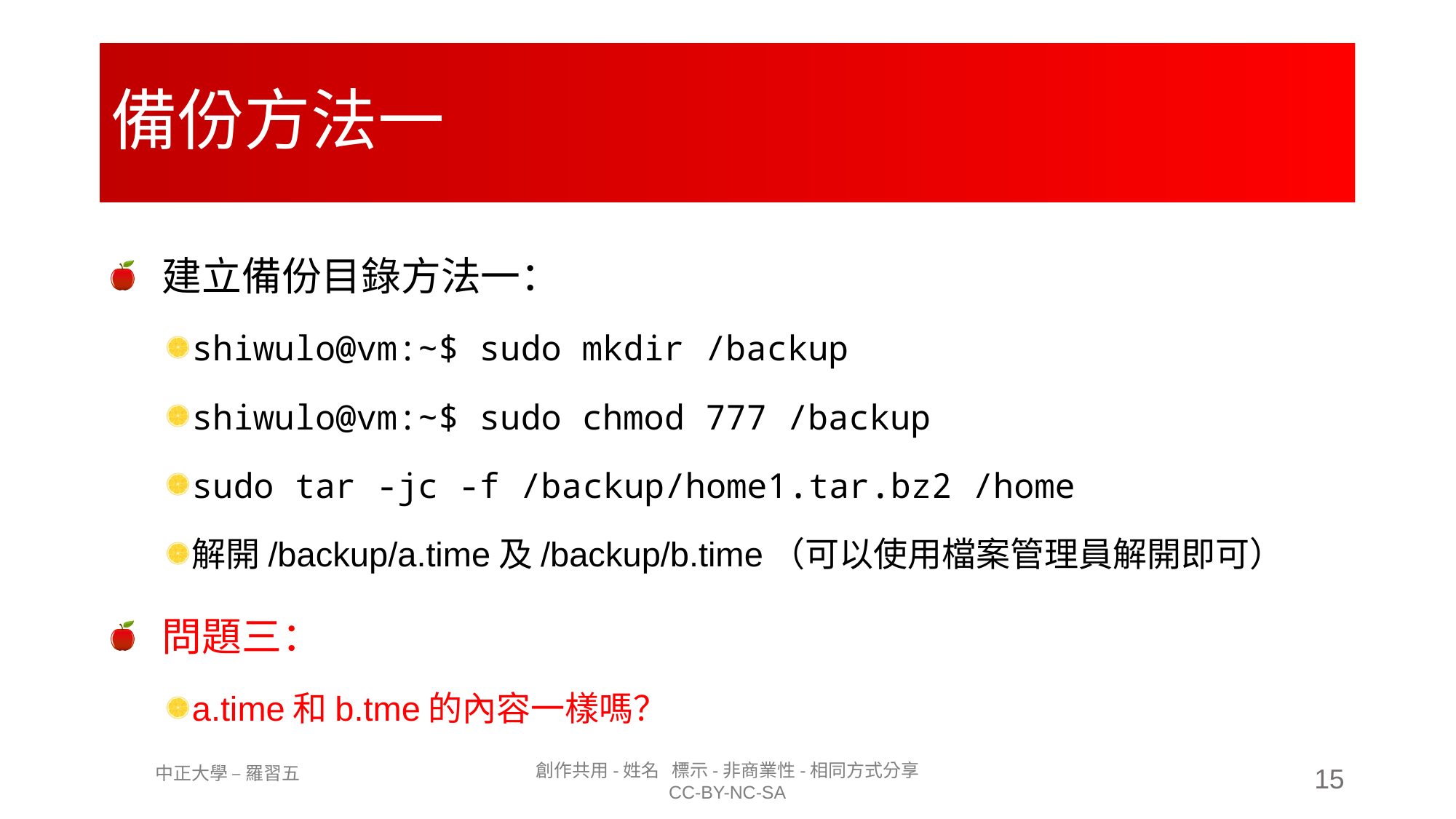

# 備份方法一
建立備份目錄方法一：
shiwulo@vm:~$ sudo mkdir /backup
shiwulo@vm:~$ sudo chmod 777 /backup
sudo tar -jc -f /backup/home1.tar.bz2 /home
解開/backup/a.time及/backup/b.time（可以使用檔案管理員解開即可）
問題三：
a.time和b.tme的內容一樣嗎？